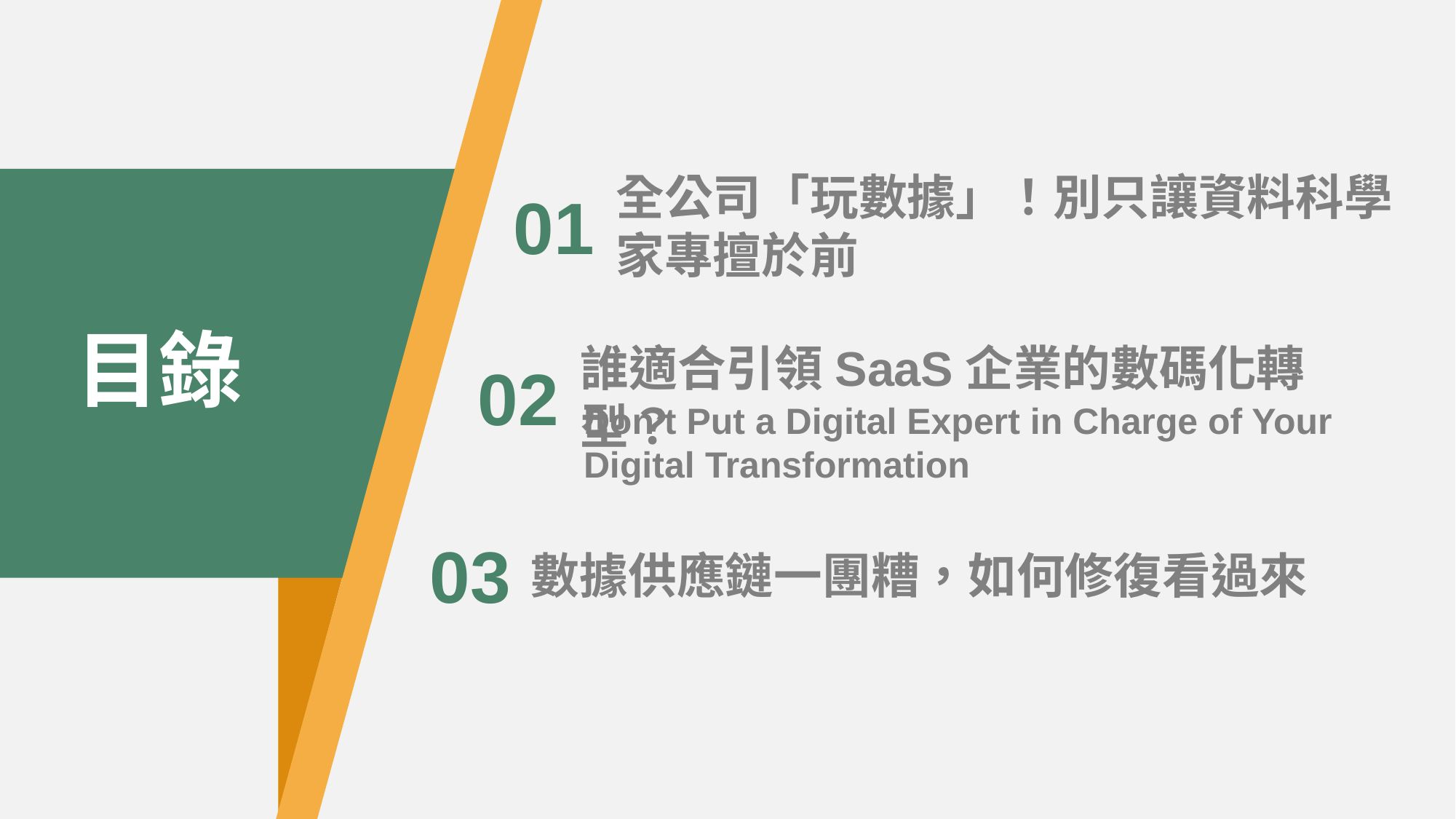

全公司「玩數據」！別只讓資料科學家專擅於前

01
目錄
誰適合引領SaaS企業的數碼化轉型？
02
Don’t Put a Digital Expert in Charge of Your Digital Transformation
03

數據供應鏈一團糟，如何修復看過來